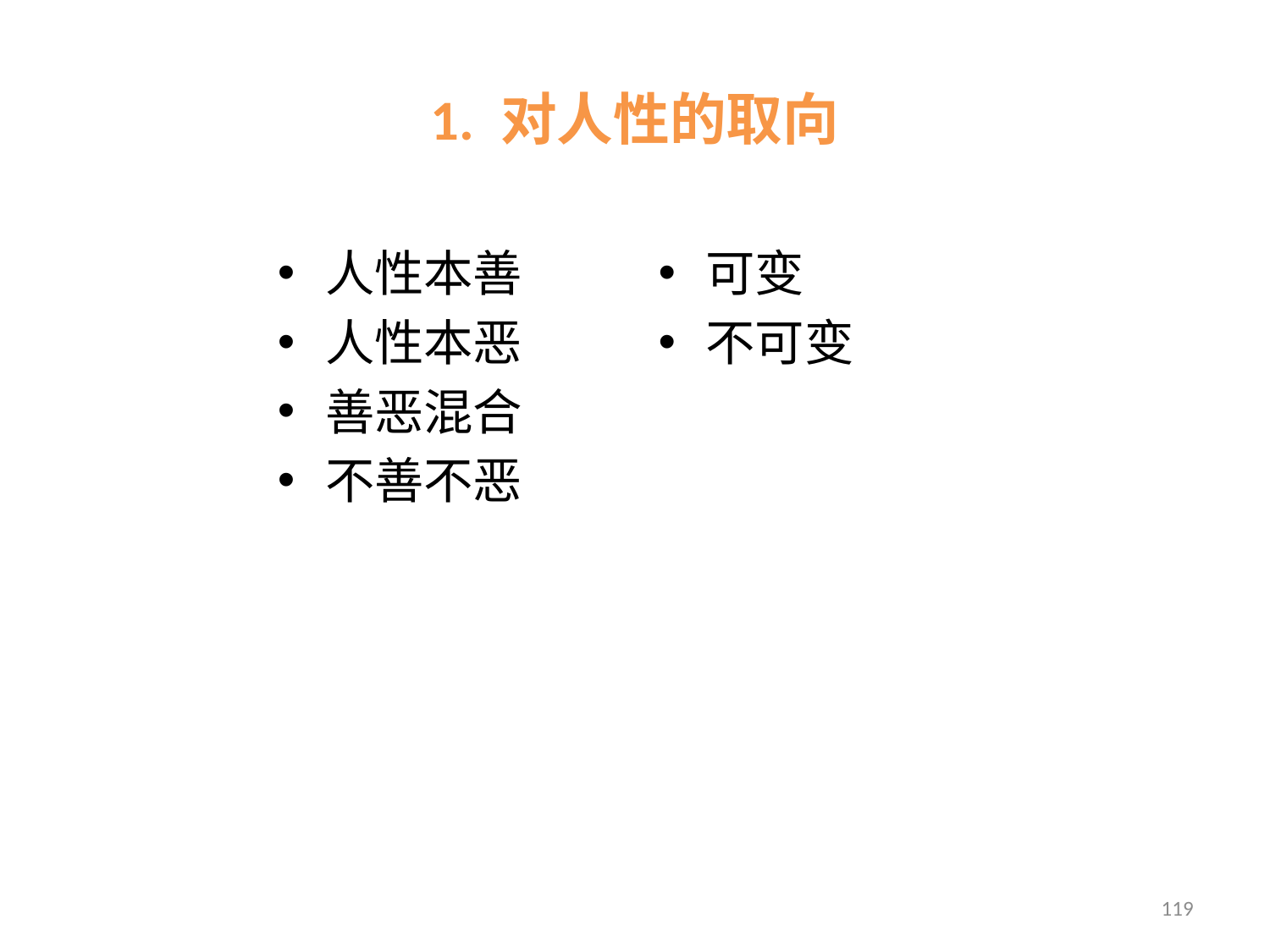

# 1. 对人性的取向
人性本善
人性本恶
善恶混合
不善不恶
可变
不可变
119